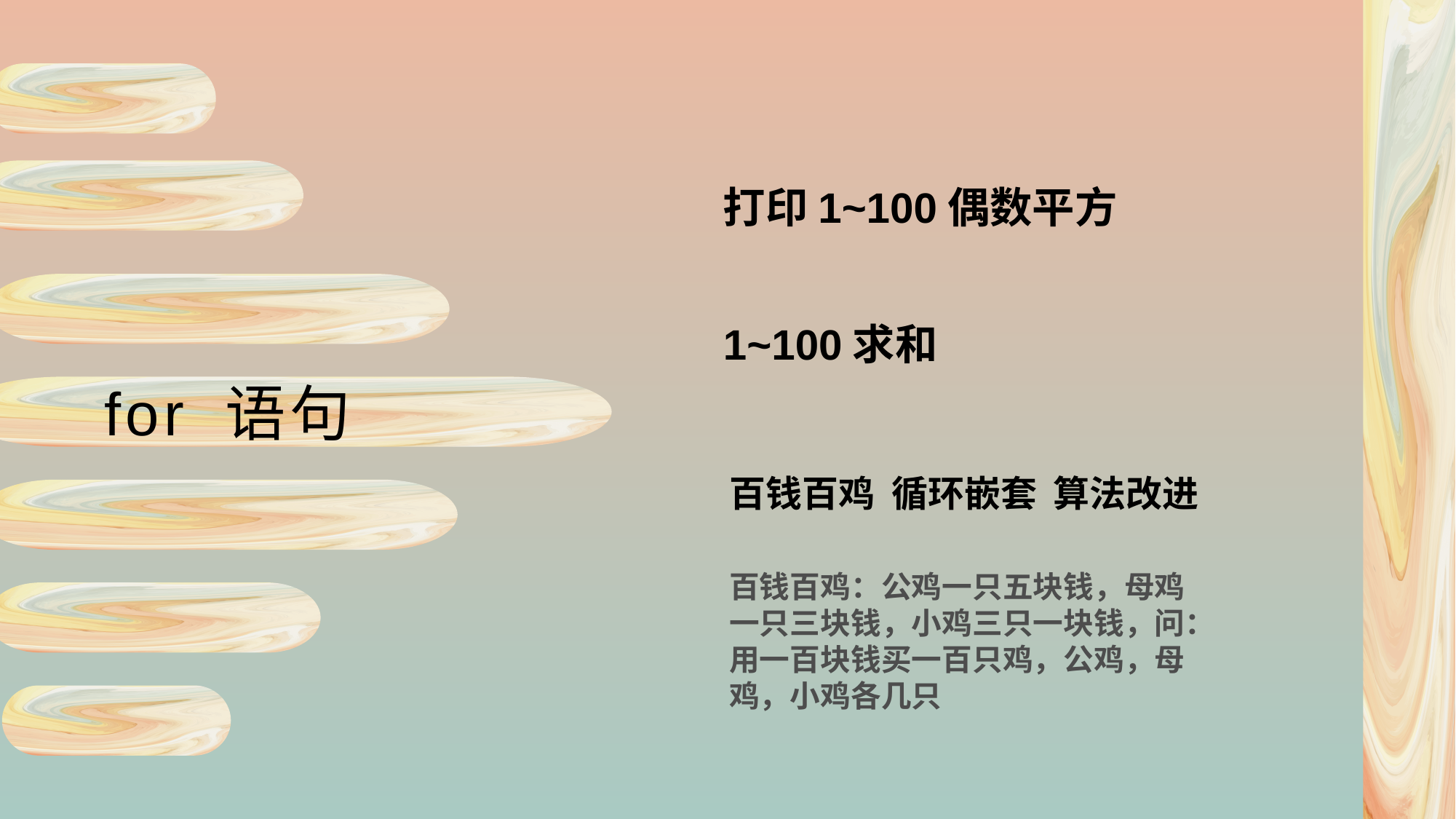

打印1~100偶数平方
1~100求和
for 语句
百钱百鸡  循环嵌套  算法改进
百钱百鸡：公鸡一只五块钱，母鸡一只三块钱，小鸡三只一块钱，问：用一百块钱买一百只鸡，公鸡，母鸡，小鸡各几只